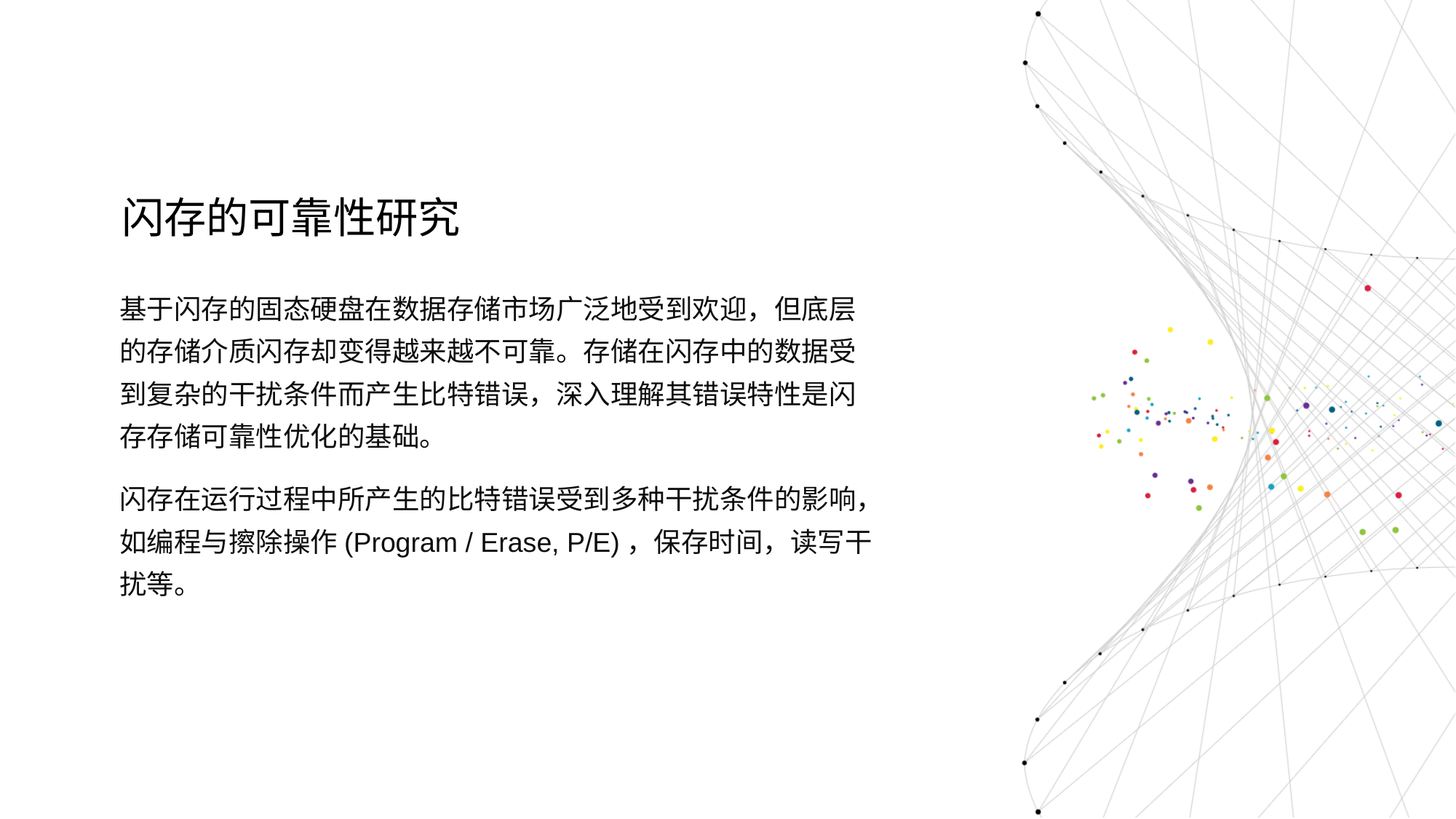

闪存的可靠性研究
基于闪存的固态硬盘在数据存储市场广泛地受到欢迎，但底层的存储介质闪存却变得越来越不可靠。存储在闪存中的数据受到复杂的干扰条件而产生比特错误，深入理解其错误特性是闪存存储可靠性优化的基础。
闪存在运行过程中所产生的比特错误受到多种干扰条件的影响，如编程与擦除操作(Program / Erase, P/E)，保存时间，读写干扰等。